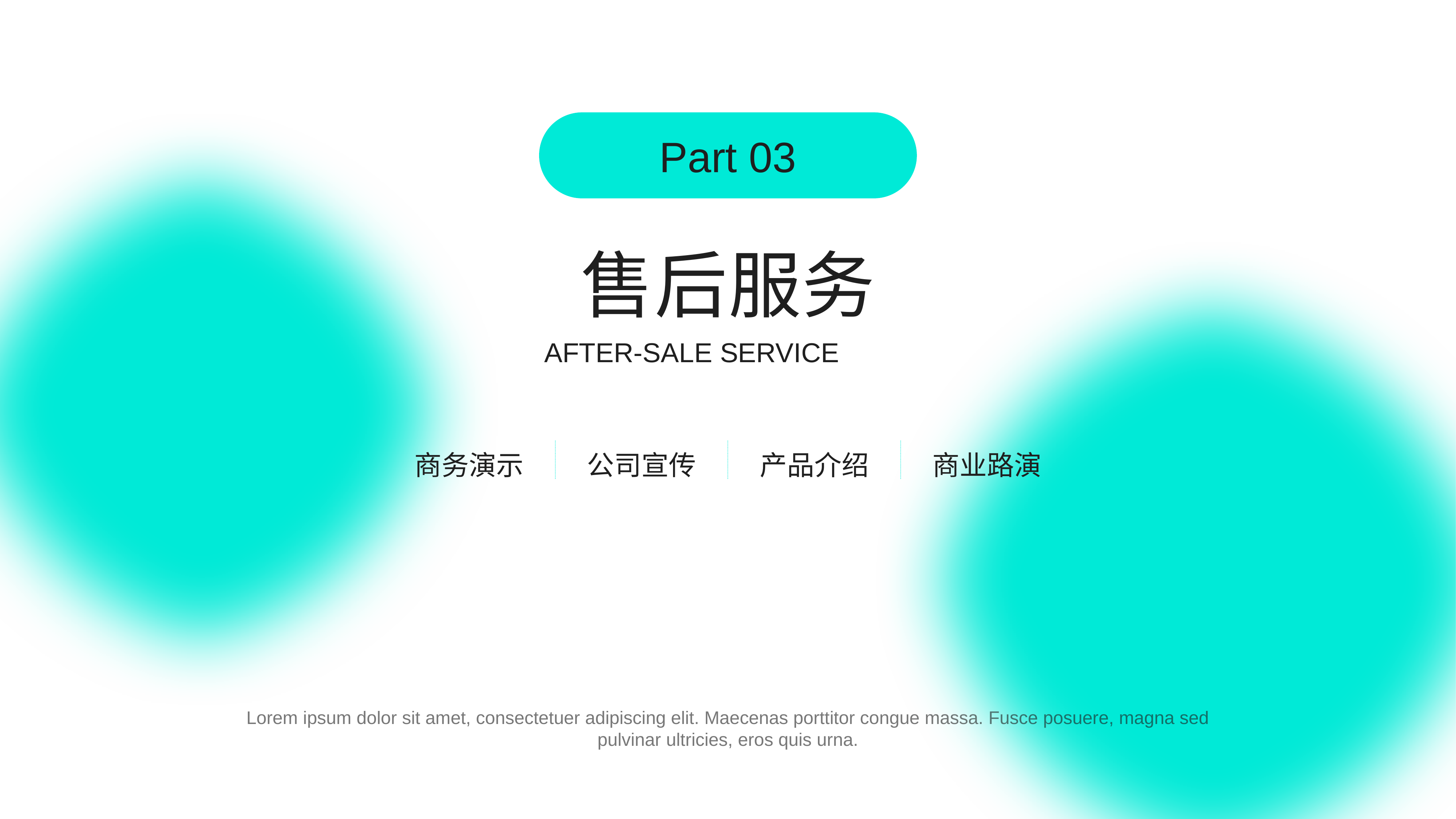

Part 03

# 售后服务
after-sale service
商务演示
公司宣传
产品介绍
商业路演
Lorem ipsum dolor sit amet, consectetuer adipiscing elit. Maecenas porttitor congue massa. Fusce posuere, magna sed pulvinar ultricies, eros quis urna.